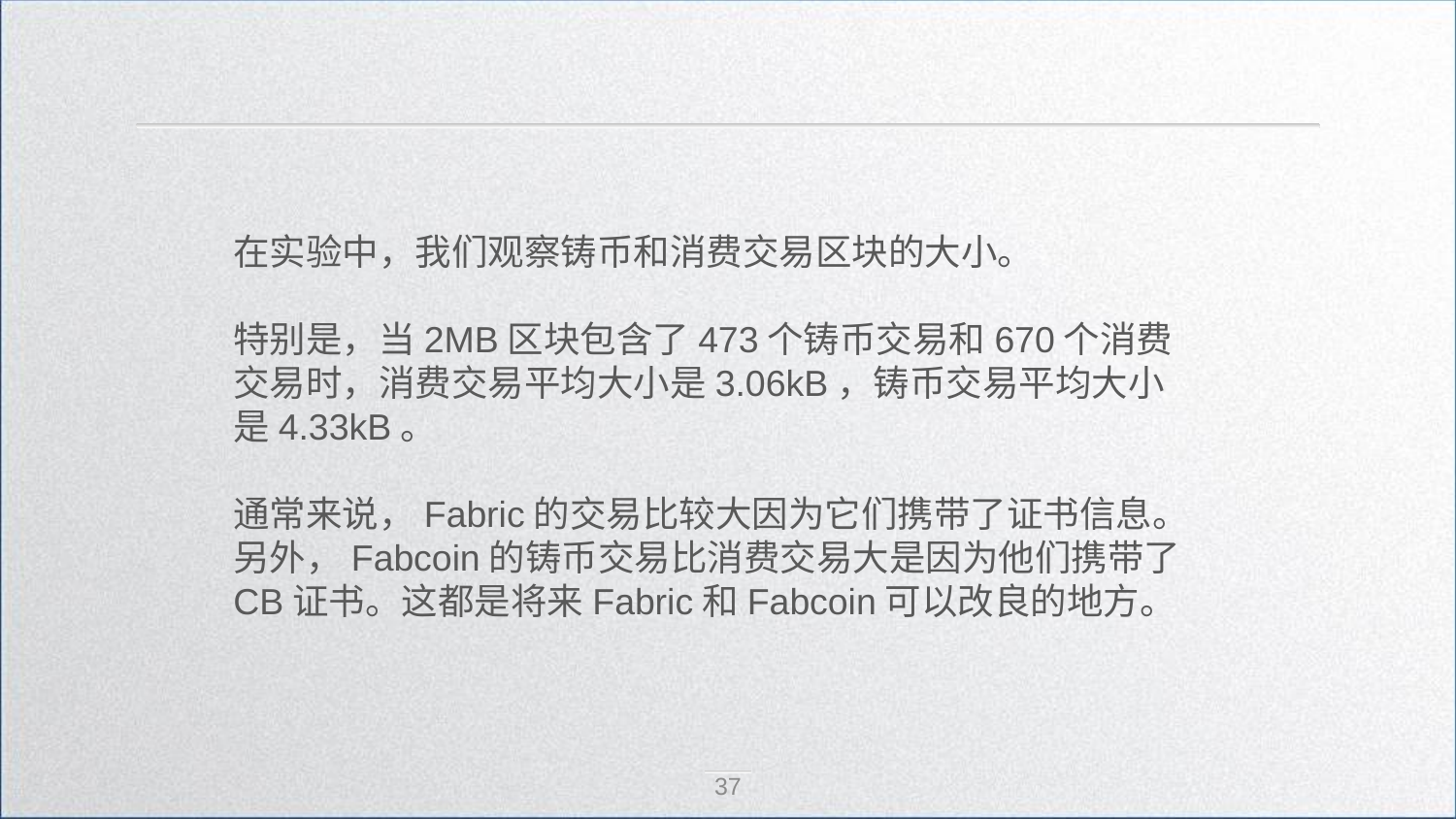

在实验中，我们观察铸币和消费交易区块的大小。

特别是，当2MB区块包含了473个铸币交易和670个消费交易时，消费交易平均大小是3.06kB，铸币交易平均大小是4.33kB。

通常来说，Fabric的交易比较大因为它们携带了证书信息。另外，Fabcoin的铸币交易比消费交易大是因为他们携带了CB证书。这都是将来Fabric和Fabcoin可以改良的地方。

37